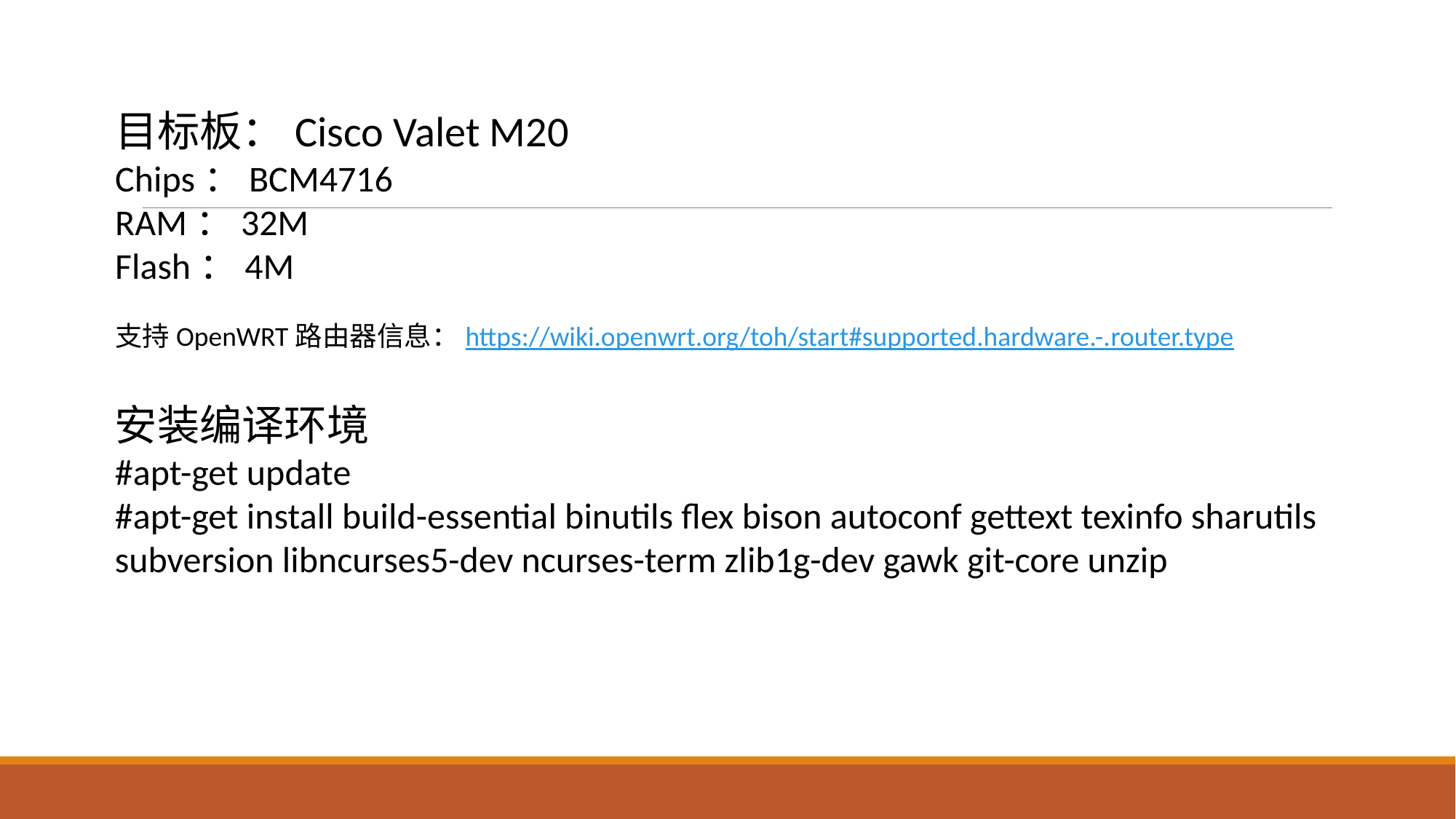

目标板：Cisco Valet M20
Chips：BCM4716
RAM：32M
Flash：4M

支持OpenWRT路由器信息：https://wiki.openwrt.org/toh/start#supported.hardware.-.router.type
安装编译环境
#apt-get update
#apt-get install build-essential binutils flex bison autoconf gettext texinfo sharutils subversion libncurses5-dev ncurses-term zlib1g-dev gawk git-core unzip